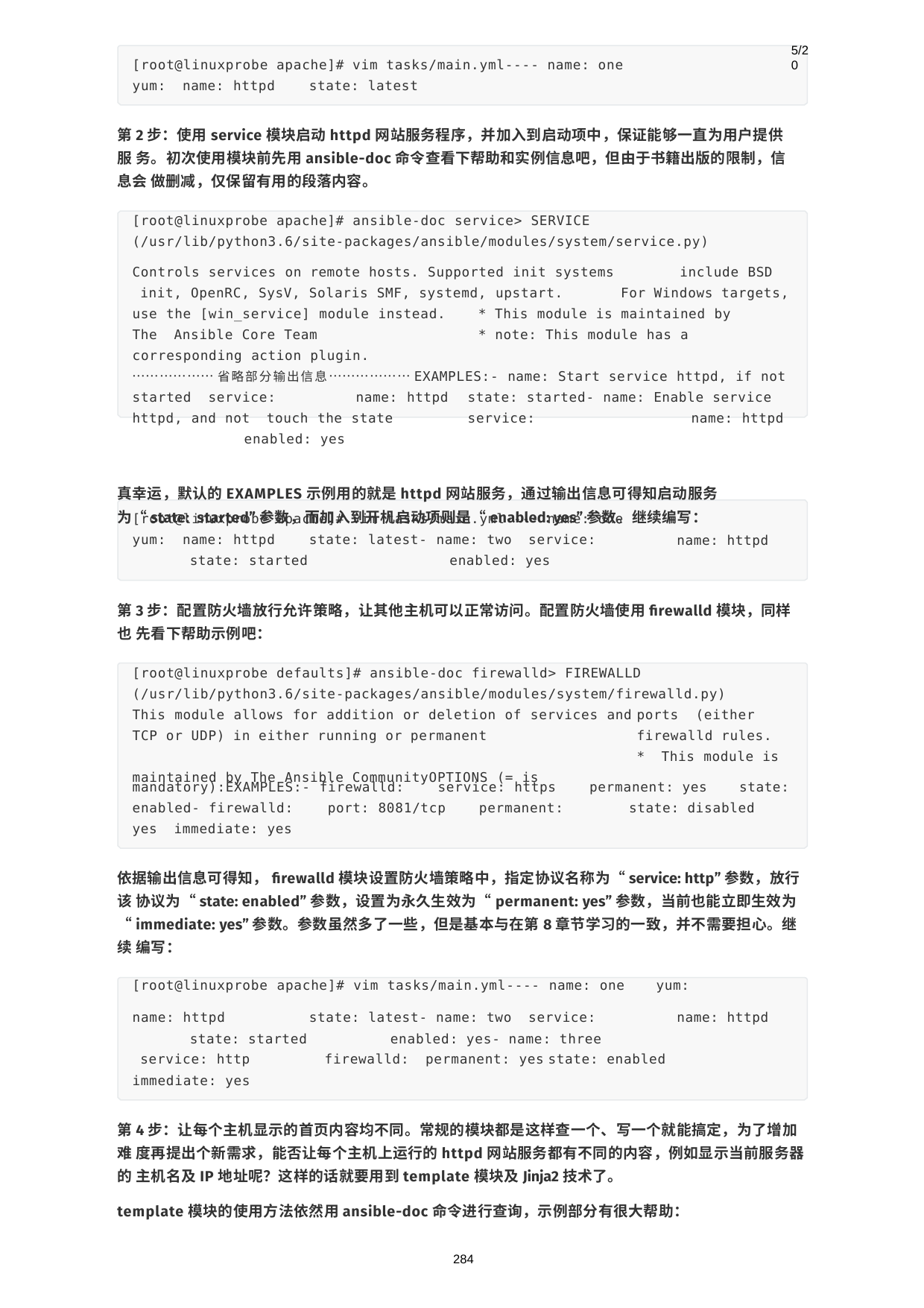

5/20

[root@linuxprobe apache]# vim tasks/main.yml---- name: one	yum:  name: httpd	state: latest
第2步：使用service模块启动httpd网站服务程序，并加入到启动项中，保证能够一直为用户提供服 务。初次使用模块前先用ansible-doc命令查看下帮助和实例信息吧，但由于书籍出版的限制，信息会 做删减，仅保留有用的段落内容。

[root@linuxprobe apache]# ansible-doc service> SERVICE  (/usr/lib/python3.6/site-packages/ansible/modules/system/service.py)

Controls services on remote hosts. Supported init systems  init, OpenRC, SysV, Solaris SMF, systemd, upstart.
include BSD  For Windows targets,
use the [win_service] module instead.	* This module is maintained by The  Ansible Core Team	* note: This module has a corresponding action plugin.
………………省略部分输出信息………………EXAMPLES:- name: Start service httpd, if not started  service:	name: httpd	state: started- name: Enable service httpd, and not  touch the state	service:		name: httpd	enabled: yes

真幸运，默认的EXAMPLES示例用的就是httpd网站服务，通过输出信息可得知启动服务为“state:  started”参数，而加入到开机启动项则是“enabled: yes”参数。继续编写：

[root@linuxprobe apache]# vim tasks/main.yml---- name: one	yum:  name: httpd	state: latest- name: two	service:
state: started	enabled: yes
name: httpd
第3步：配置防火墙放行允许策略，让其他主机可以正常访问。配置防火墙使用firewalld模块，同样也 先看下帮助示例吧：

[root@linuxprobe defaults]# ansible-doc firewalld> FIREWALLD  (/usr/lib/python3.6/site-packages/ansible/modules/system/firewalld.py)
This module allows for addition or deletion of services and	ports  (either TCP or UDP) in either running or permanent	firewalld rules.	*  This module is maintained by The Ansible CommunityOPTIONS (= is

mandatory):EXAMPLES:- firewalld:	service: https	permanent: yes
state:
enabled- firewalld:	port: 8081/tcp	permanent: yes  immediate: yes
state: disabled
依据输出信息可得知，firewalld模块设置防火墙策略中，指定协议名称为“service: http”参数，放行该 协议为“state: enabled”参数，设置为永久生效为“permanent: yes”参数，当前也能立即生效为 “immediate: yes”参数。参数虽然多了一些，但是基本与在第8章节学习的一致，并不需要担心。继续 编写：

[root@linuxprobe apache]# vim tasks/main.yml---- name: one	yum:

name: httpd	state: latest- name: two	service:
name: httpd
state: started  service: http  immediate: yes
enabled: yes- name: three	firewalld:  permanent: yes	state: enabled
第4步：让每个主机显示的首页内容均不同。常规的模块都是这样查一个、写一个就能搞定，为了增加难 度再提出个新需求，能否让每个主机上运行的httpd网站服务都有不同的内容，例如显示当前服务器的 主机名及IP地址呢？这样的话就要用到template模块及Jinja2技术了。
template模块的使用方法依然用ansible-doc命令进行查询，示例部分有很大帮助：
284